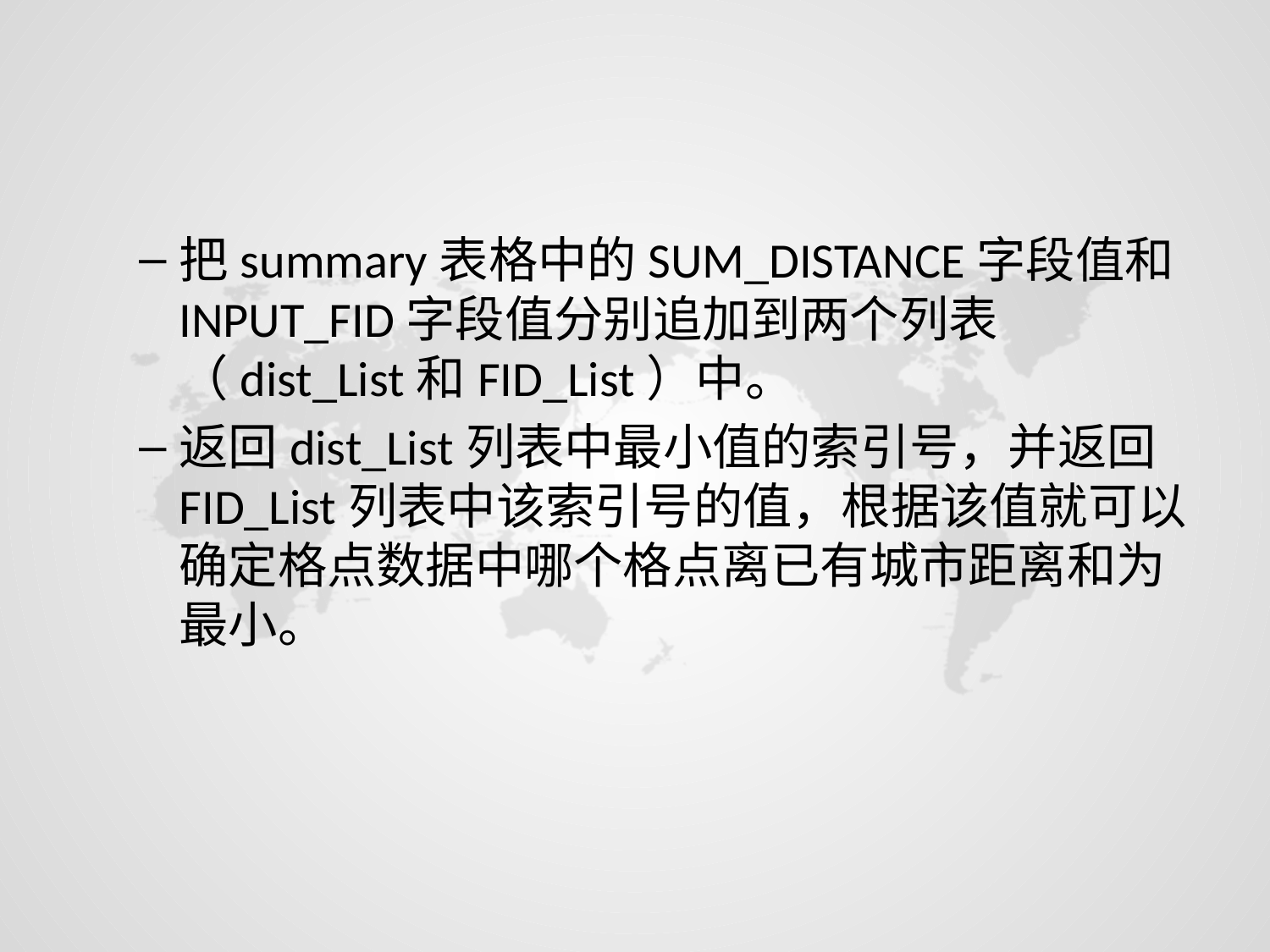

#
把summary表格中的SUM_DISTANCE字段值和INPUT_FID字段值分别追加到两个列表（dist_List和FID_List）中。
返回dist_List列表中最小值的索引号，并返回FID_List列表中该索引号的值，根据该值就可以确定格点数据中哪个格点离已有城市距离和为最小。